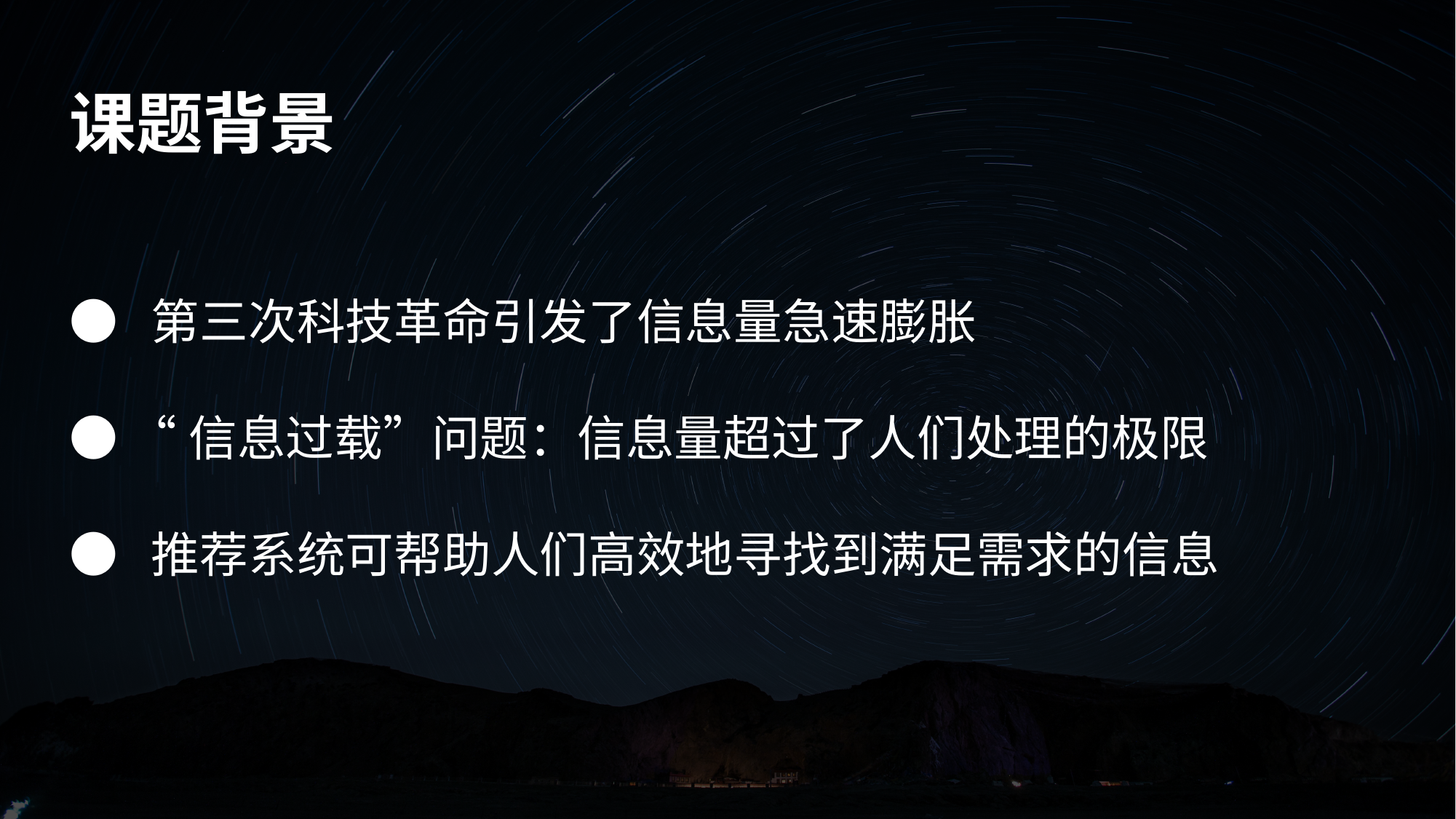

课题背景
●  第三次科技革命引发了信息量急速膨胀
● “信息过载”问题：信息量超过了人们处理的极限
●  推荐系统可帮助人们高效地寻找到满足需求的信息